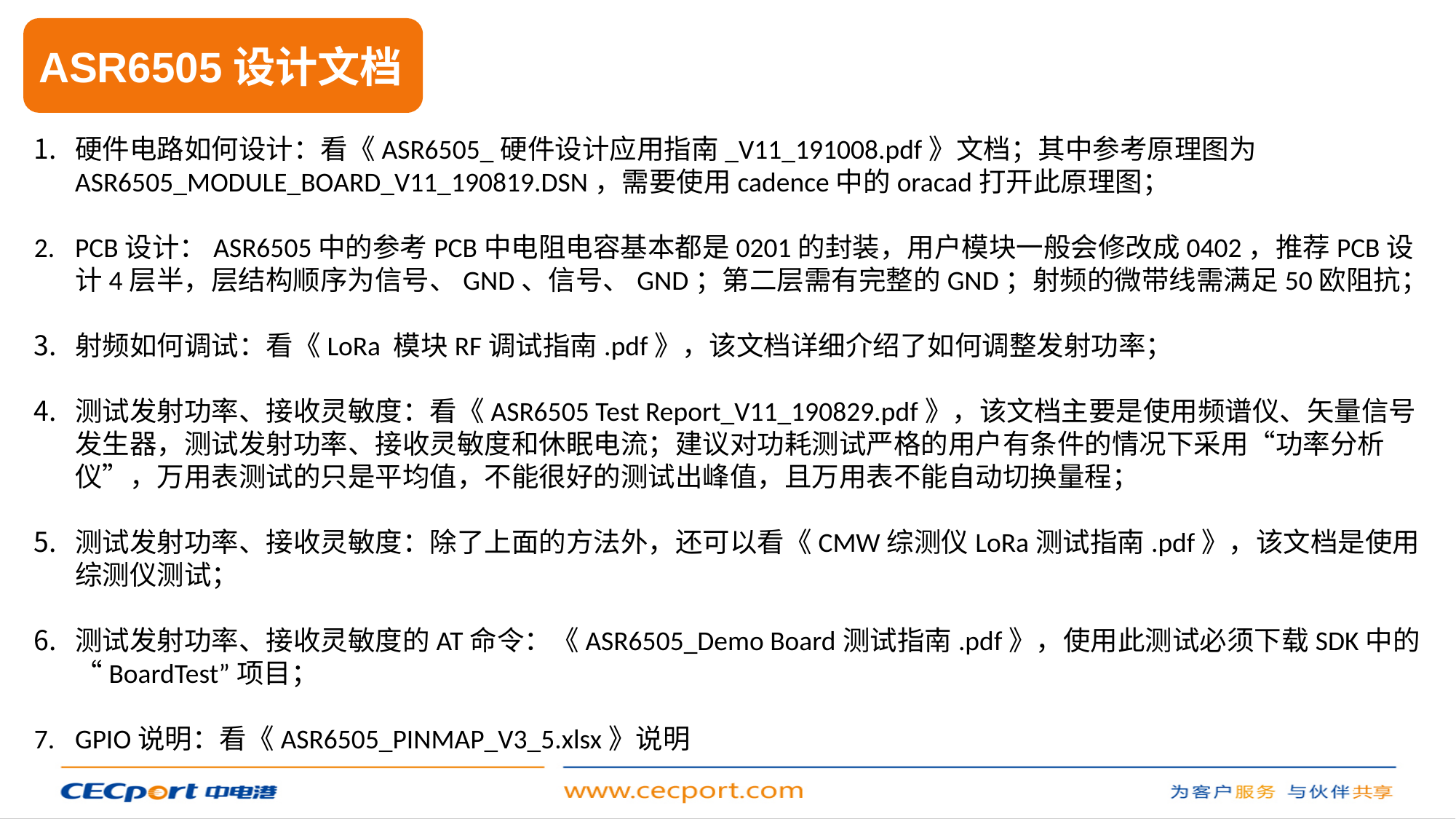

ASR6505设计文档
硬件电路如何设计：看《ASR6505_硬件设计应用指南_V11_191008.pdf》文档；其中参考原理图为ASR6505_MODULE_BOARD_V11_190819.DSN，需要使用cadence中的oracad打开此原理图；

PCB设计：ASR6505中的参考PCB中电阻电容基本都是0201的封装，用户模块一般会修改成0402，推荐PCB设计4层半，层结构顺序为信号、GND、信号、GND；第二层需有完整的GND；射频的微带线需满足50欧阻抗；

射频如何调试：看《LoRa 模块RF调试指南.pdf》，该文档详细介绍了如何调整发射功率；

测试发射功率、接收灵敏度：看《ASR6505 Test Report_V11_190829.pdf》，该文档主要是使用频谱仪、矢量信号发生器，测试发射功率、接收灵敏度和休眠电流；建议对功耗测试严格的用户有条件的情况下采用“功率分析仪”，万用表测试的只是平均值，不能很好的测试出峰值，且万用表不能自动切换量程；

测试发射功率、接收灵敏度：除了上面的方法外，还可以看《CMW综测仪LoRa测试指南.pdf》，该文档是使用综测仪测试；

测试发射功率、接收灵敏度的AT命令：《ASR6505_Demo Board测试指南.pdf》，使用此测试必须下载SDK中的“BoardTest”项目；

GPIO说明：看《ASR6505_PINMAP_V3_5.xlsx》说明